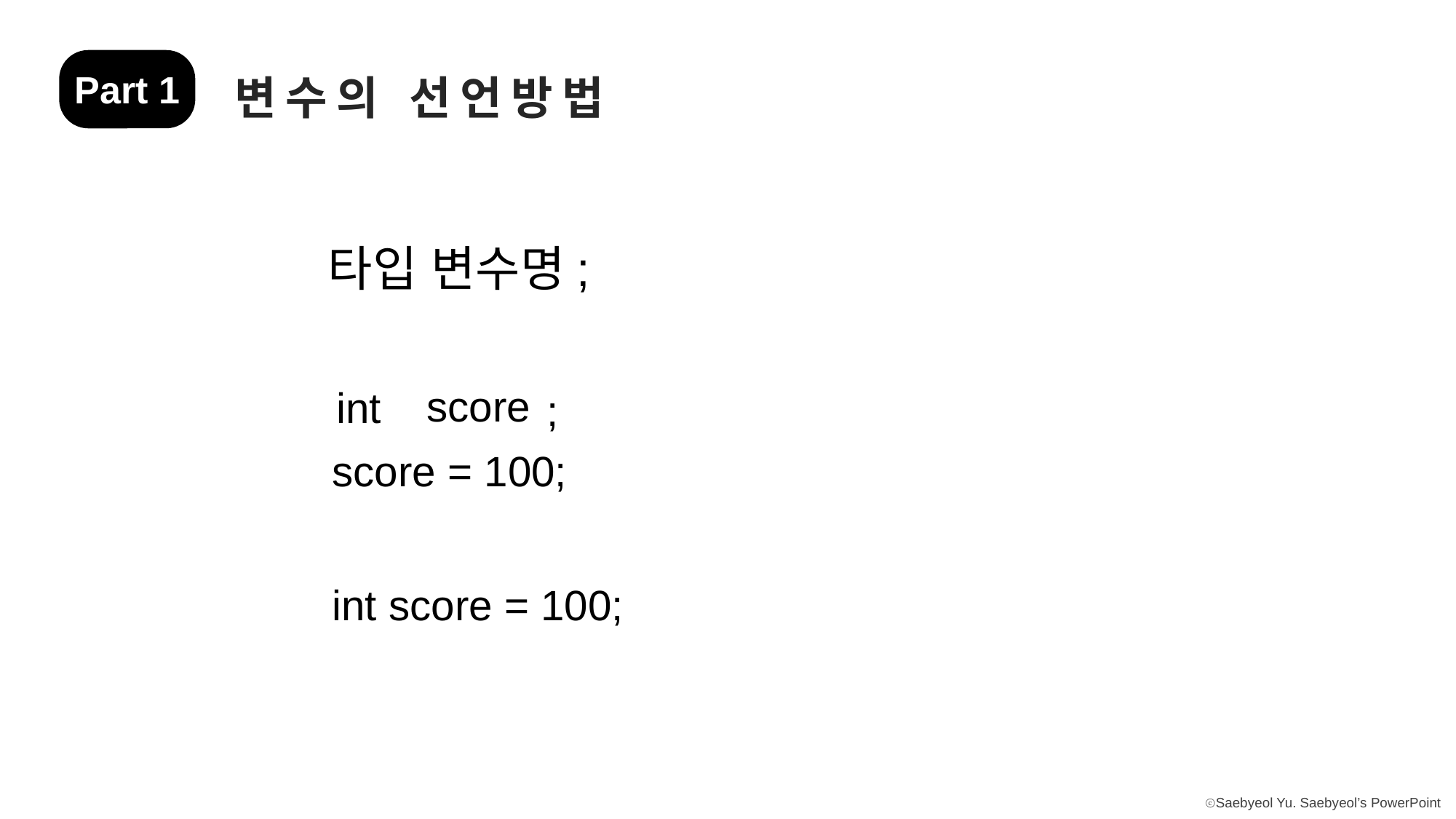

Part 1
변수의 선언방법
타입 변수명;
score
int
;
score = 100;
int score = 100;